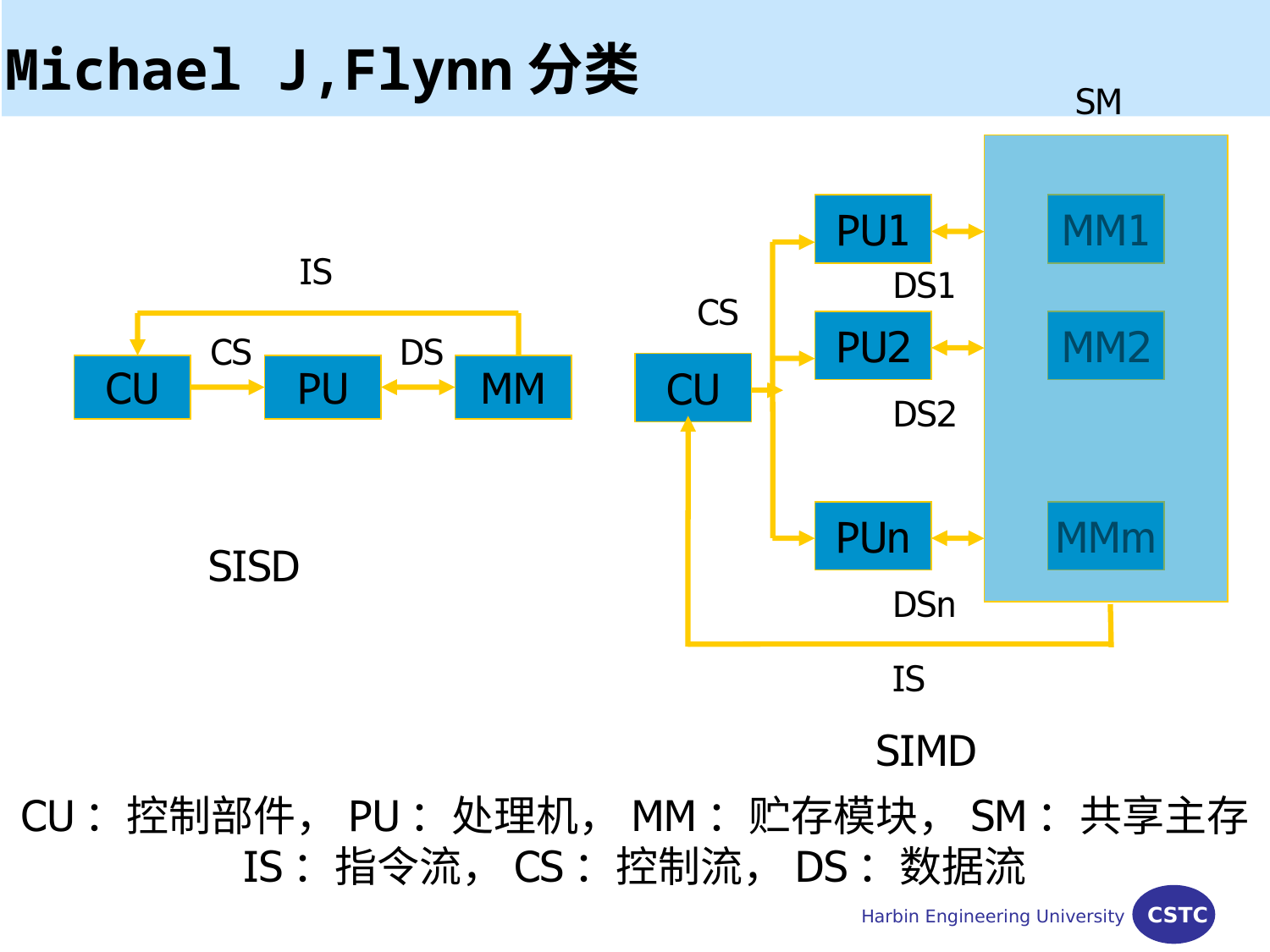

Michael J,Flynn分类
SM

PU1
MM1

DS1
CS
PU2
MM2

DS2

PUn
MMm

DSn

IS
IS

CS
DS
CU
PU
MM

SISD
CU
SIMD
CU：控制部件，PU：处理机，MM：贮存模块，SM：共享主存
IS：指令流，CS：控制流，DS：数据流
Harbin Engineering University